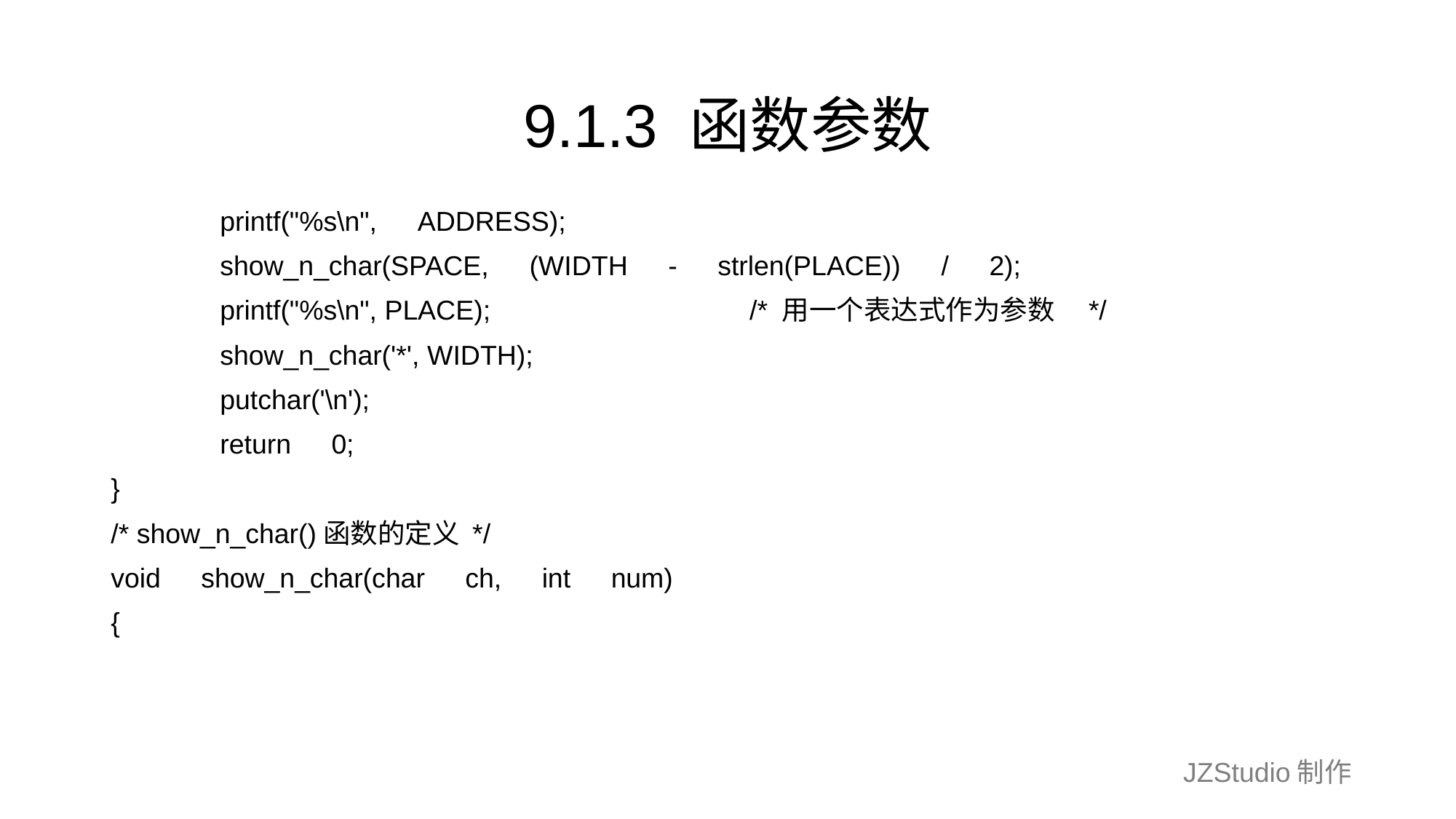

# 9.1.3 函数参数
	printf("%s\n",　ADDRESS);
	show_n_char(SPACE,　(WIDTH　-　strlen(PLACE))　/　2);
	printf("%s\n", PLACE);　　　　　　　　　/* 用一个表达式作为参数　*/
	show_n_char('*', WIDTH);
	putchar('\n');
	return　0;
}
/* show_n_char()函数的定义 */
void　show_n_char(char　ch,　int　num)
{